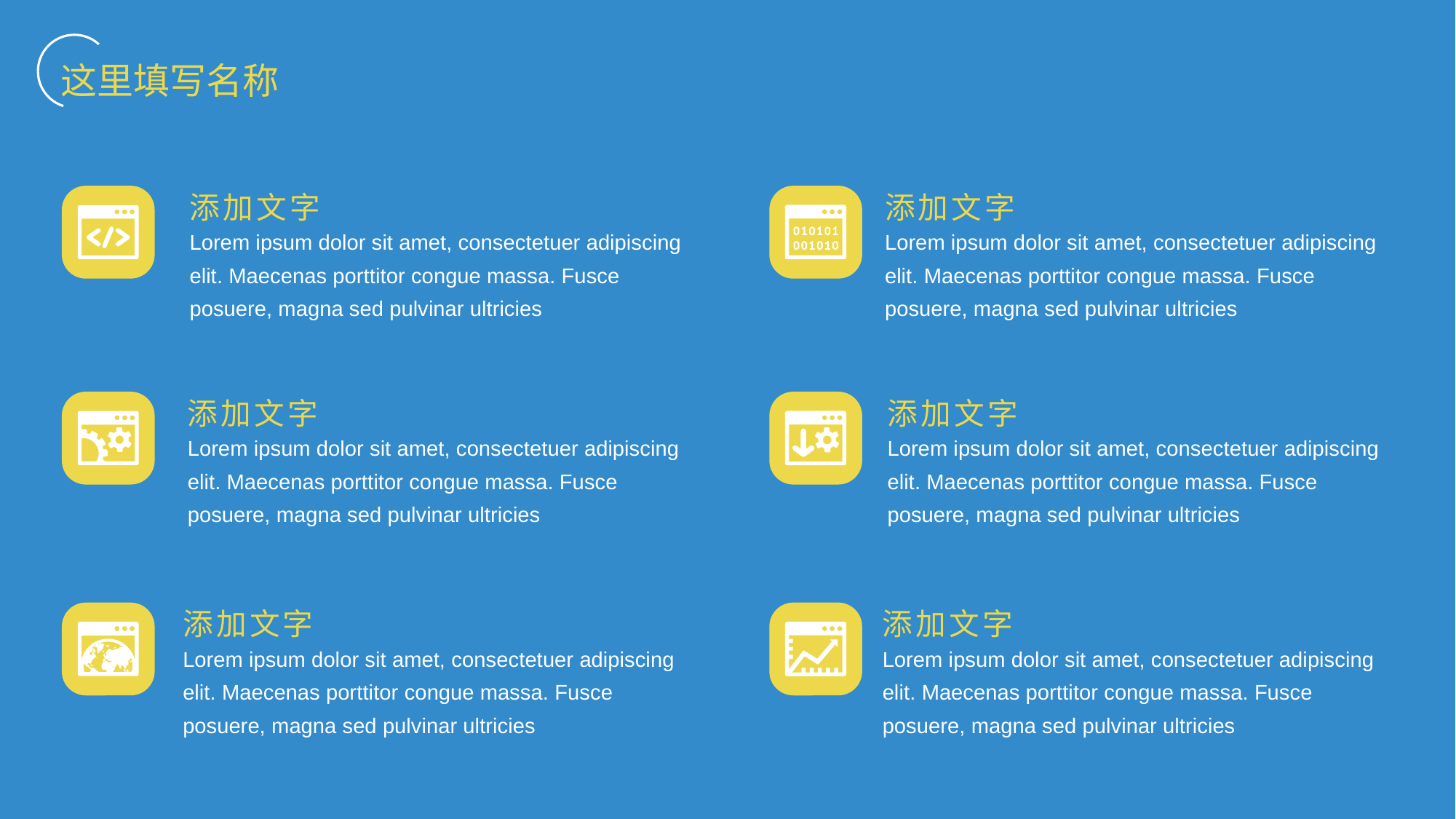

这里填写名称
添加文字
添加文字

Lorem ipsum dolor sit amet, consectetuer adipiscing elit. Maecenas porttitor congue massa. Fusce posuere, magna sed pulvinar ultricies
Lorem ipsum dolor sit amet, consectetuer adipiscing elit. Maecenas porttitor congue massa. Fusce posuere, magna sed pulvinar ultricies
添加文字
添加文字

Lorem ipsum dolor sit amet, consectetuer adipiscing elit. Maecenas porttitor congue massa. Fusce posuere, magna sed pulvinar ultricies
Lorem ipsum dolor sit amet, consectetuer adipiscing elit. Maecenas porttitor congue massa. Fusce posuere, magna sed pulvinar ultricies
添加文字
添加文字

Lorem ipsum dolor sit amet, consectetuer adipiscing elit. Maecenas porttitor congue massa. Fusce posuere, magna sed pulvinar ultricies
Lorem ipsum dolor sit amet, consectetuer adipiscing elit. Maecenas porttitor congue massa. Fusce posuere, magna sed pulvinar ultricies